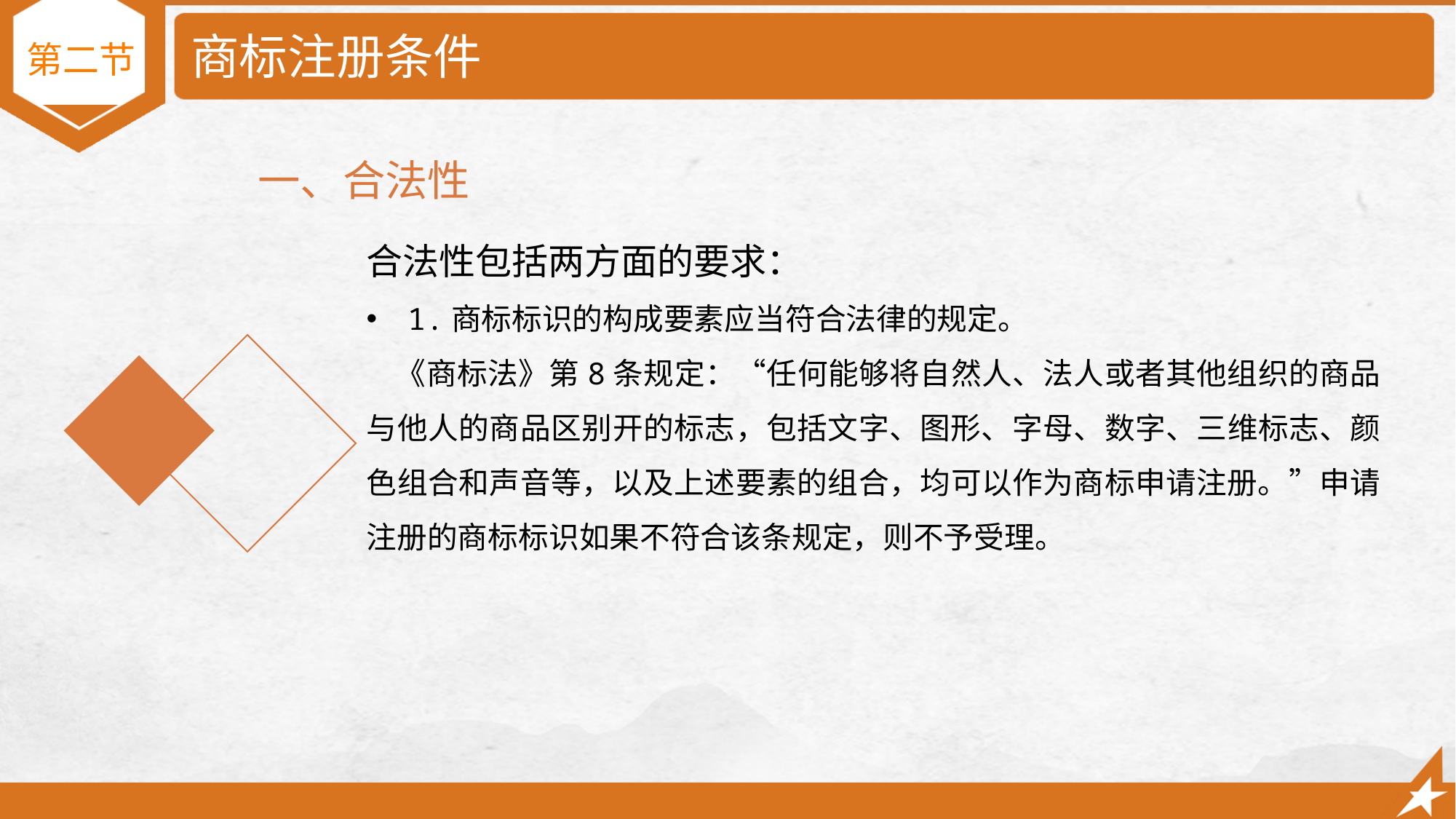

# 商标注册条件
第二节
一、合法性
合法性包括两方面的要求：
1.商标标识的构成要素应当符合法律的规定。
   《商标法》第8条规定：“任何能够将自然人、法人或者其他组织的商品与他人的商品区别开的标志，包括文字、图形、字母、数字、三维标志、颜色组合和声音等，以及上述要素的组合，均可以作为商标申请注册。”申请注册的商标标识如果不符合该条规定，则不予受理。